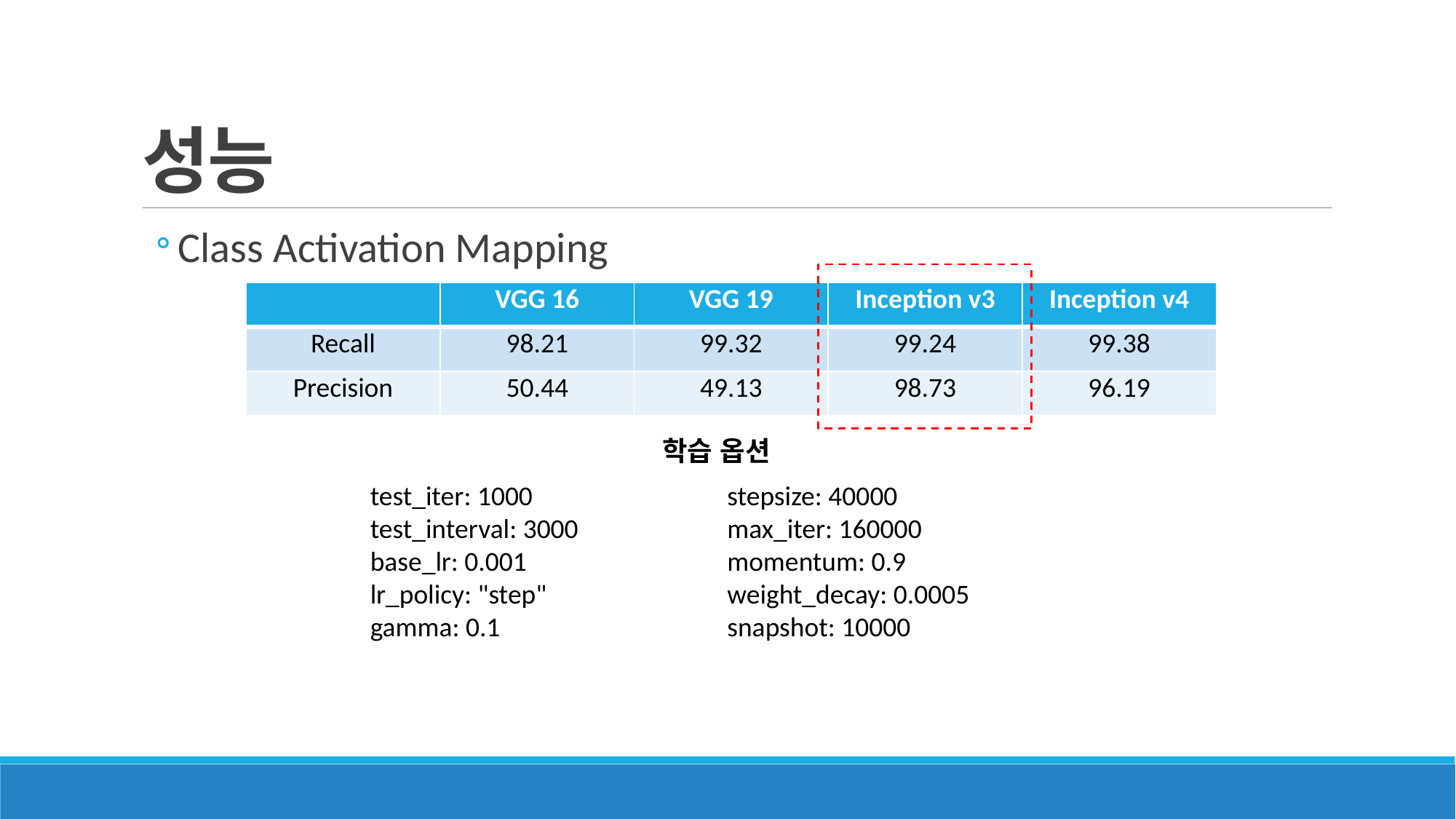

# 성능
Class Activation Mapping

|  | VGG 16 | VGG 19 | Inception v3 | Inception v4 |
| --- | --- | --- | --- | --- |
| Recall | 98.21 | 99.32 | 99.24 | 99.38 |
| Precision | 50.44 | 49.13 | 98.73 | 96.19 |
학습 옵션

test_iter: 1000
test_interval: 3000
base_lr: 0.001
lr_policy: "step"
gamma: 0.1

stepsize: 40000
max_iter: 160000
momentum: 0.9
weight_decay: 0.0005
snapshot: 10000